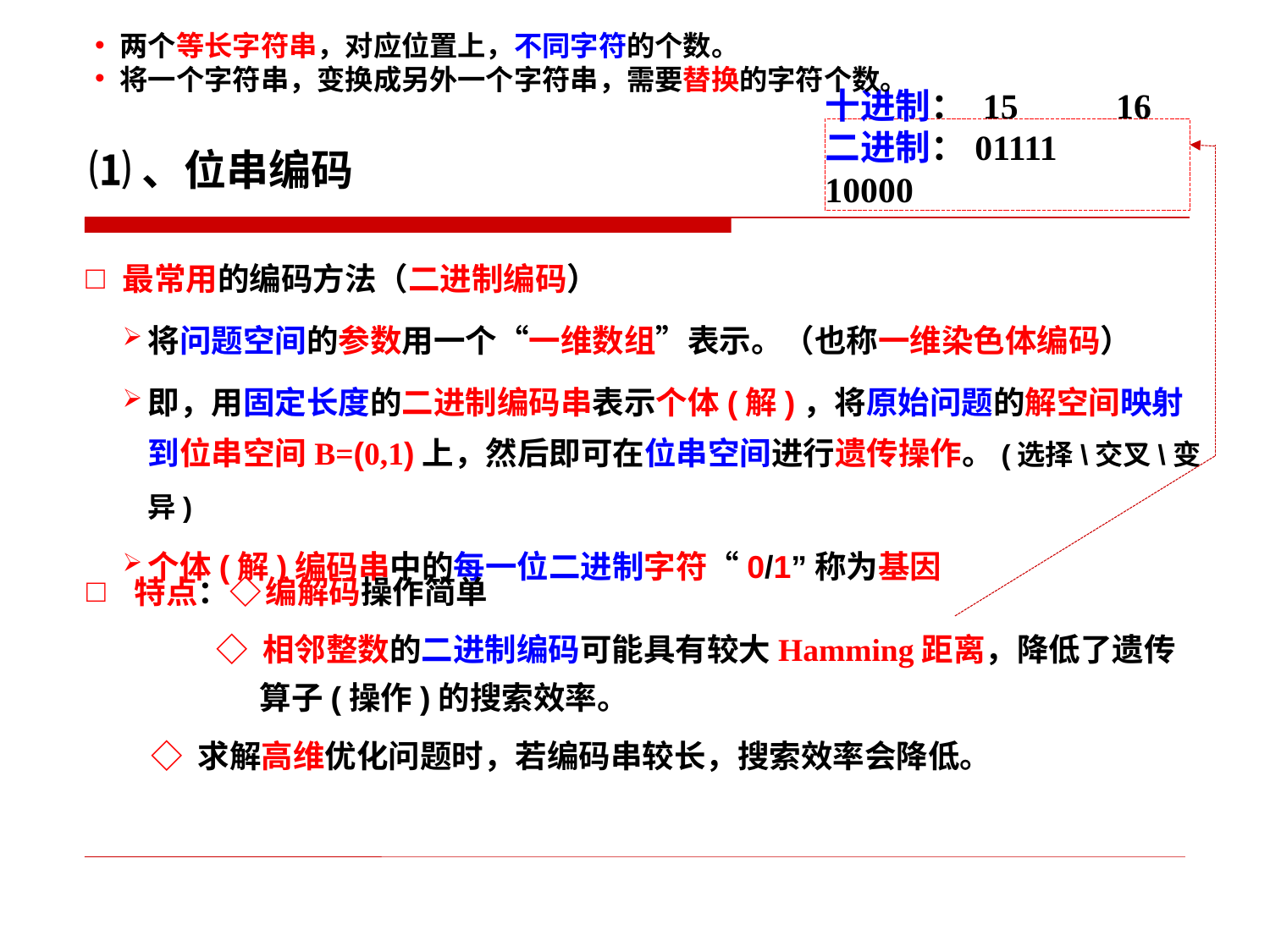

两个等长字符串，对应位置上，不同字符的个数。
将一个字符串，变换成另外一个字符串，需要替换的字符个数。
十进制： 15           16
二进制：01111     10000
⑴、位串编码
最常用的编码方法（二进制编码）
将问题空间的参数用一个“一维数组”表示。（也称一维染色体编码）
即，用固定长度的二进制编码串表示个体(解)，将原始问题的解空间映射到位串空间B=(0,1)上，然后即可在位串空间进行遗传操作。(选择\交叉\变异)
个体(解)编码串中的每一位二进制字符“0/1”称为基因
特点：◇ 编解码操作简单
                  ◇ 相邻整数的二进制编码可能具有较大Hamming距离，降低了遗传
                       算子(操作)的搜索效率。
         ◇ 求解高维优化问题时，若编码串较长，搜索效率会降低。